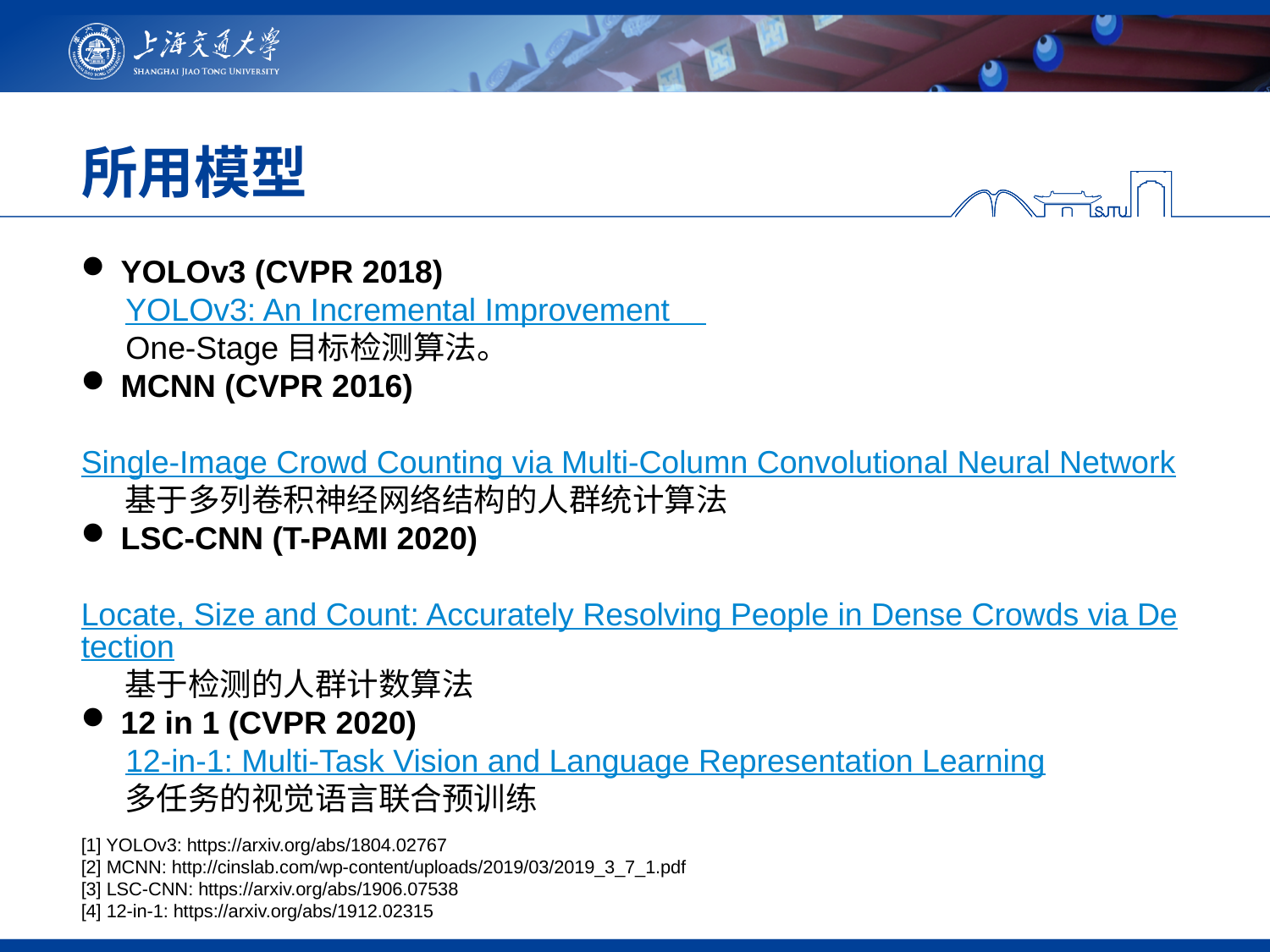

# 所用模型
YOLOv3 (CVPR 2018)
     YOLOv3: An Incremental Improvement
     One-Stage目标检测算法。
MCNN (CVPR 2016)
     Single-Image Crowd Counting via Multi-Column Convolutional Neural Network
     基于多列卷积神经网络结构的人群统计算法
LSC-CNN (T-PAMI 2020)
     Locate, Size and Count: Accurately Resolving People in Dense Crowds via Detection
     基于检测的人群计数算法
12 in 1 (CVPR 2020)
     12-in-1: Multi-Task Vision and Language Representation Learning
     多任务的视觉语言联合预训练
[1] YOLOv3: https://arxiv.org/abs/1804.02767
[2] MCNN: http://cinslab.com/wp-content/uploads/2019/03/2019_3_7_1.pdf
[3] LSC-CNN: https://arxiv.org/abs/1906.07538
[4] 12-in-1: https://arxiv.org/abs/1912.02315